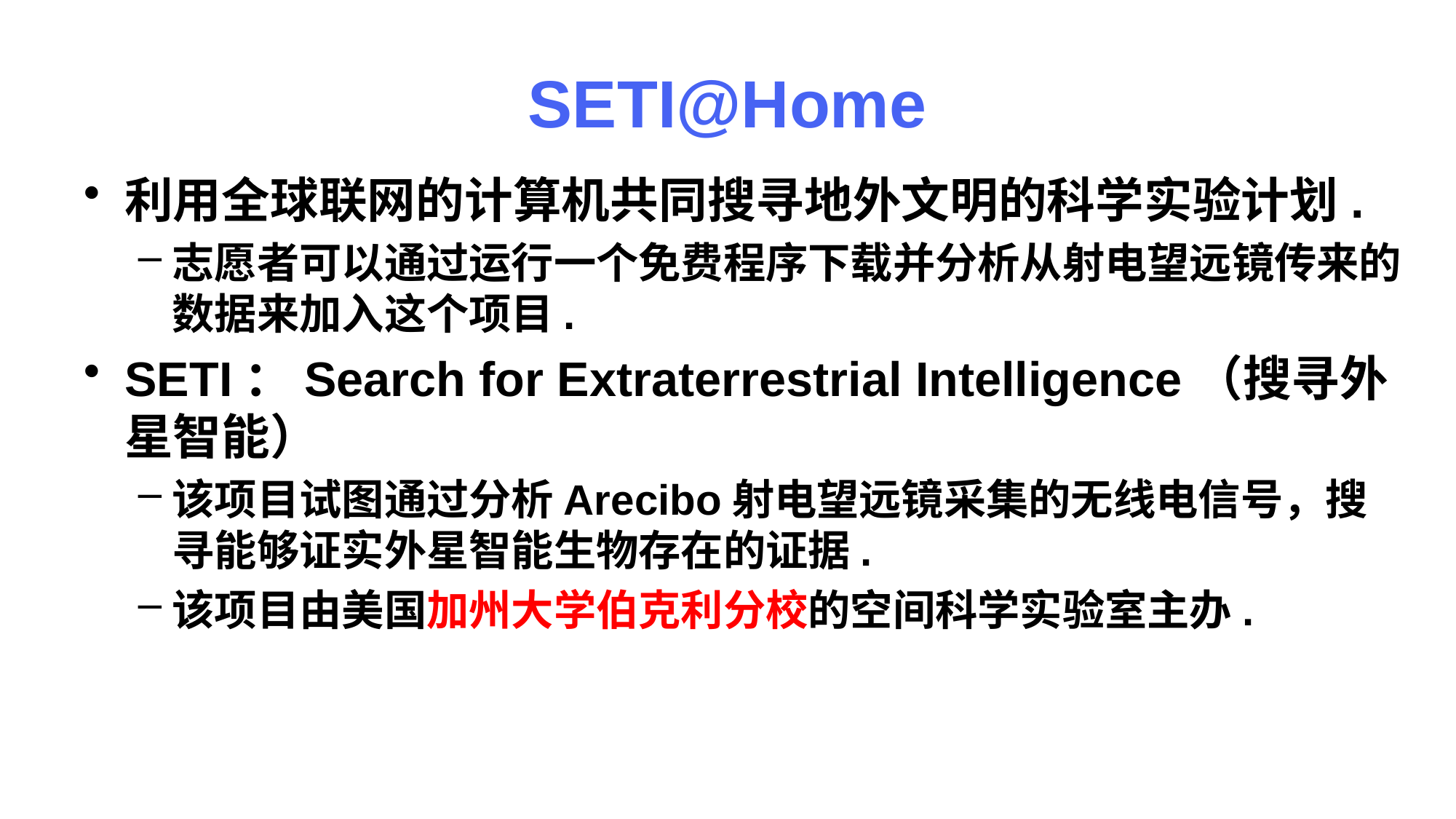

# SETI@Home
利用全球联网的计算机共同搜寻地外文明的科学实验计划.
志愿者可以通过运行一个免费程序下载并分析从射电望远镜传来的数据来加入这个项目.
SETI：Search for Extraterrestrial Intelligence（搜寻外星智能）
该项目试图通过分析Arecibo射电望远镜采集的无线电信号，搜寻能够证实外星智能生物存在的证据.
该项目由美国加州大学伯克利分校的空间科学实验室主办.